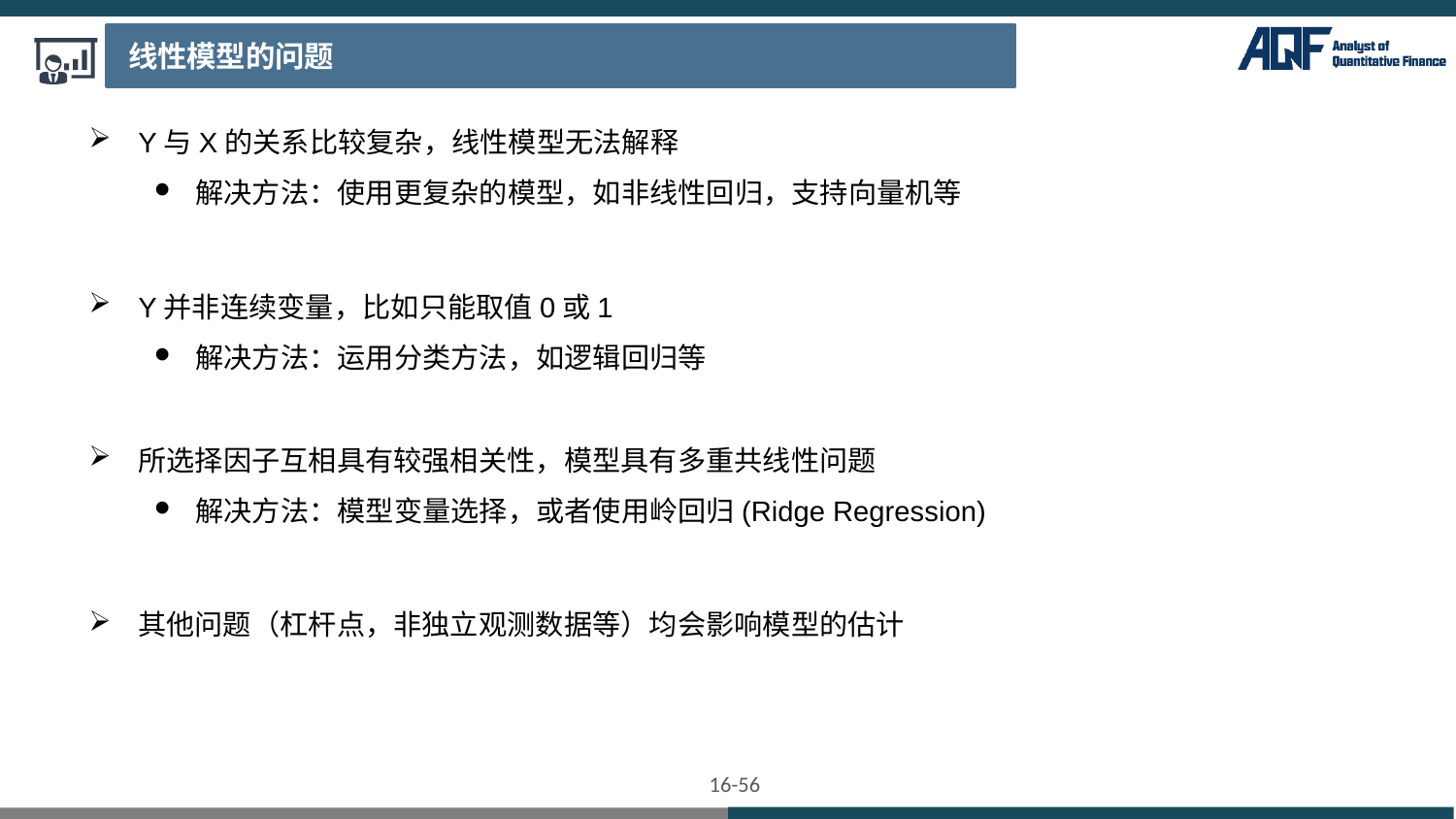

线性模型的问题
Y与X的关系比较复杂，线性模型无法解释
解决方法：使用更复杂的模型，如非线性回归，支持向量机等

Y并非连续变量，比如只能取值0或1
解决方法：运用分类方法，如逻辑回归等

所选择因子互相具有较强相关性，模型具有多重共线性问题
解决方法：模型变量选择，或者使用岭回归(Ridge Regression)

其他问题（杠杆点，非独立观测数据等）均会影响模型的估计